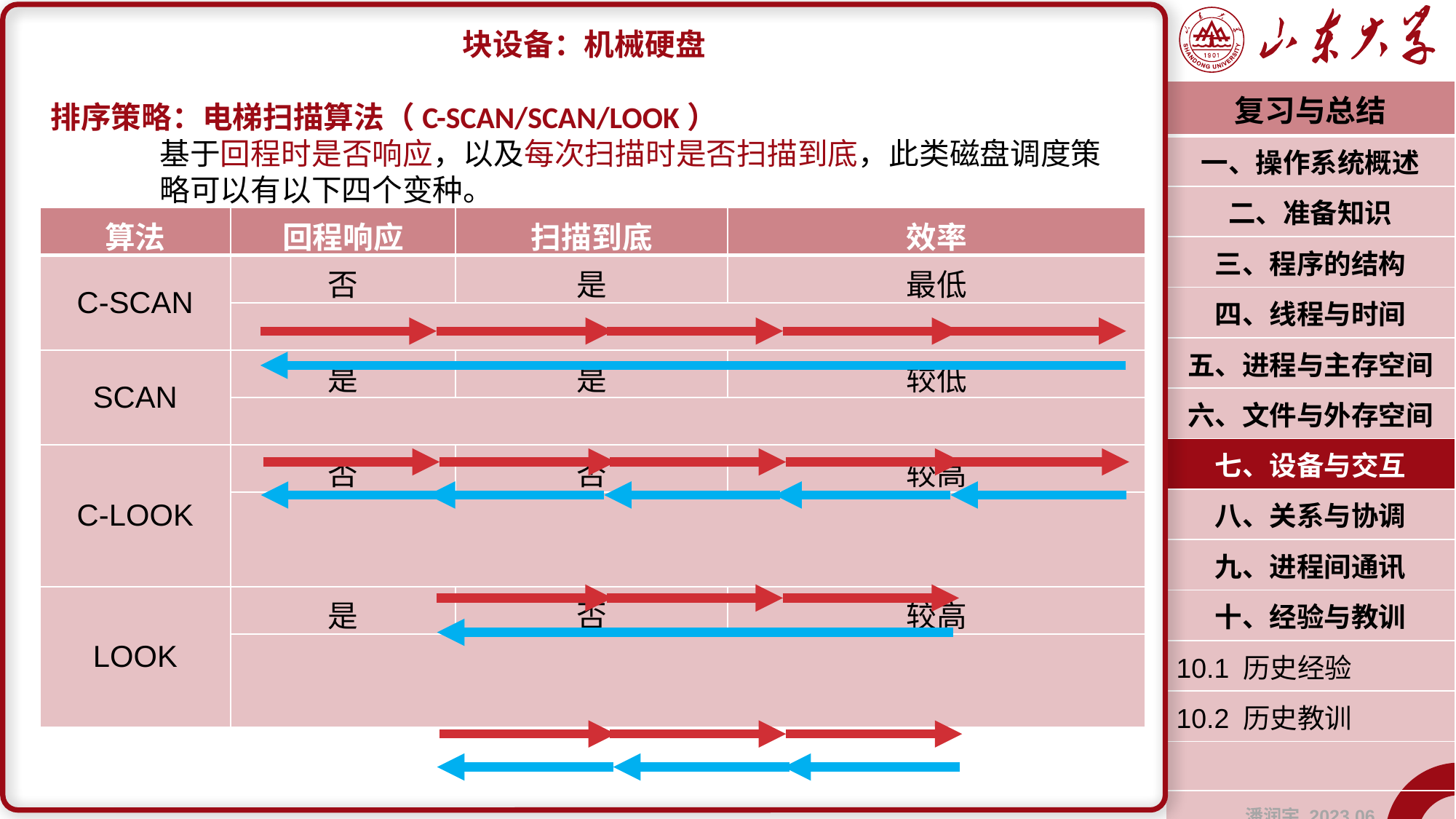

块设备：机械硬盘

排序策略：电梯扫描算法（C-SCAN/SCAN/LOOK）
	基于回程时是否响应，以及每次扫描时是否扫描到底，此类磁盘调度策	略可以有以下四个变种。
| 复习与总结 |
| --- |
| 一、操作系统概述 |
| 二、准备知识 |
| 三、程序的结构 |
| 四、线程与时间 |
| 五、进程与主存空间 |
| 六、文件与外存空间 |
| 七、设备与交互 |
| 八、关系与协调 |
| 九、进程间通讯 |
| 十、经验与教训 |
| 10.1 历史经验 |
| 10.2 历史教训 |
|  |
| 潘润宇 2023.06 |
| 算法 | 回程响应 | 扫描到底 | 效率 |
| --- | --- | --- | --- |
| C-SCAN | 否 | 是 | 最低 |
|  |  |  |  |
| SCAN | 是 | 是 | 较低 |
|  |  |  |  |
| C-LOOK | 否 | 否 | 较高 |
|  |  |  |  |
| LOOK | 是 | 否 | 较高 |
|  |  |  |  |